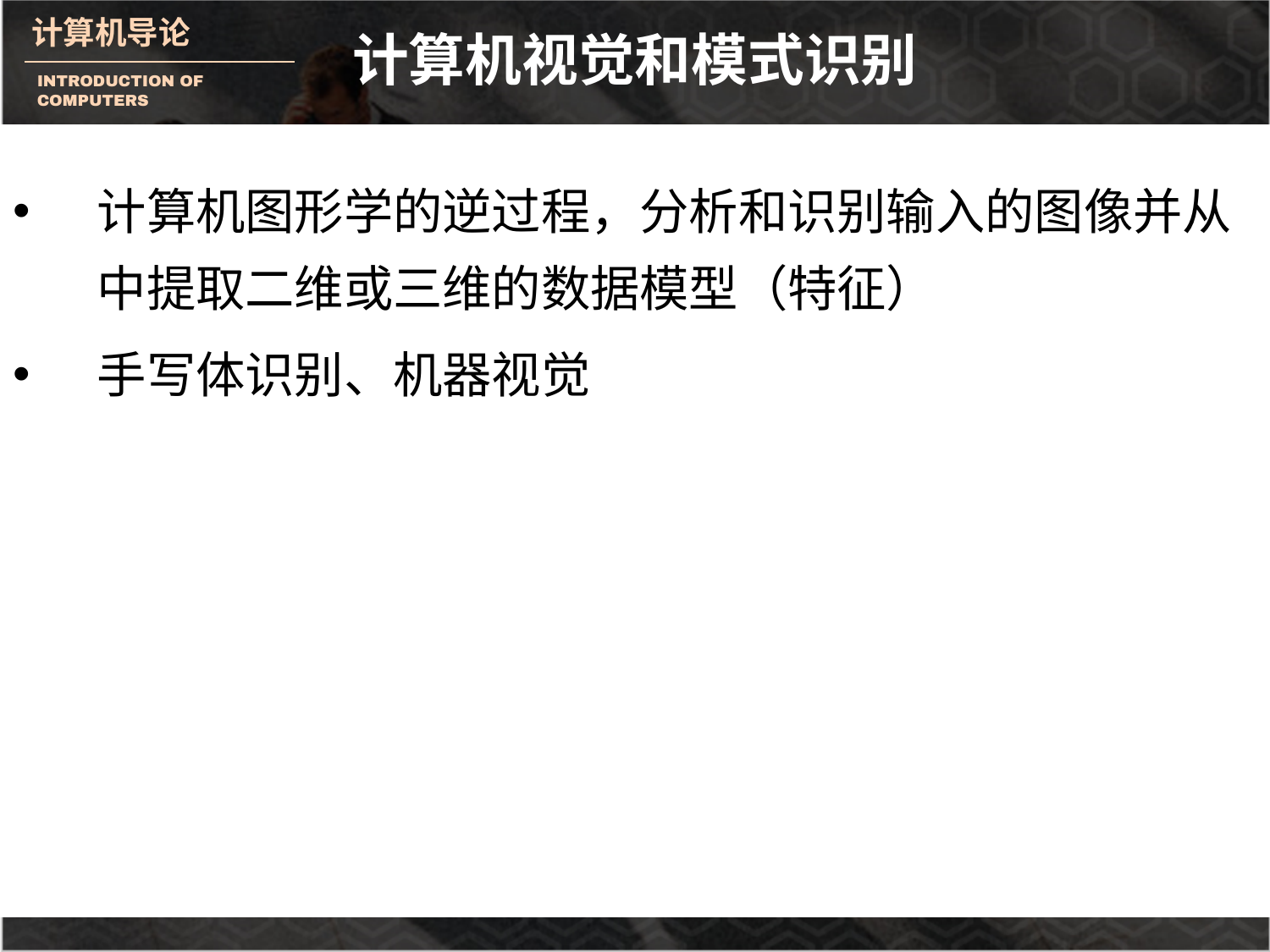

# 计算机视觉和模式识别
计算机图形学的逆过程，分析和识别输入的图像并从中提取二维或三维的数据模型（特征）
手写体识别、机器视觉